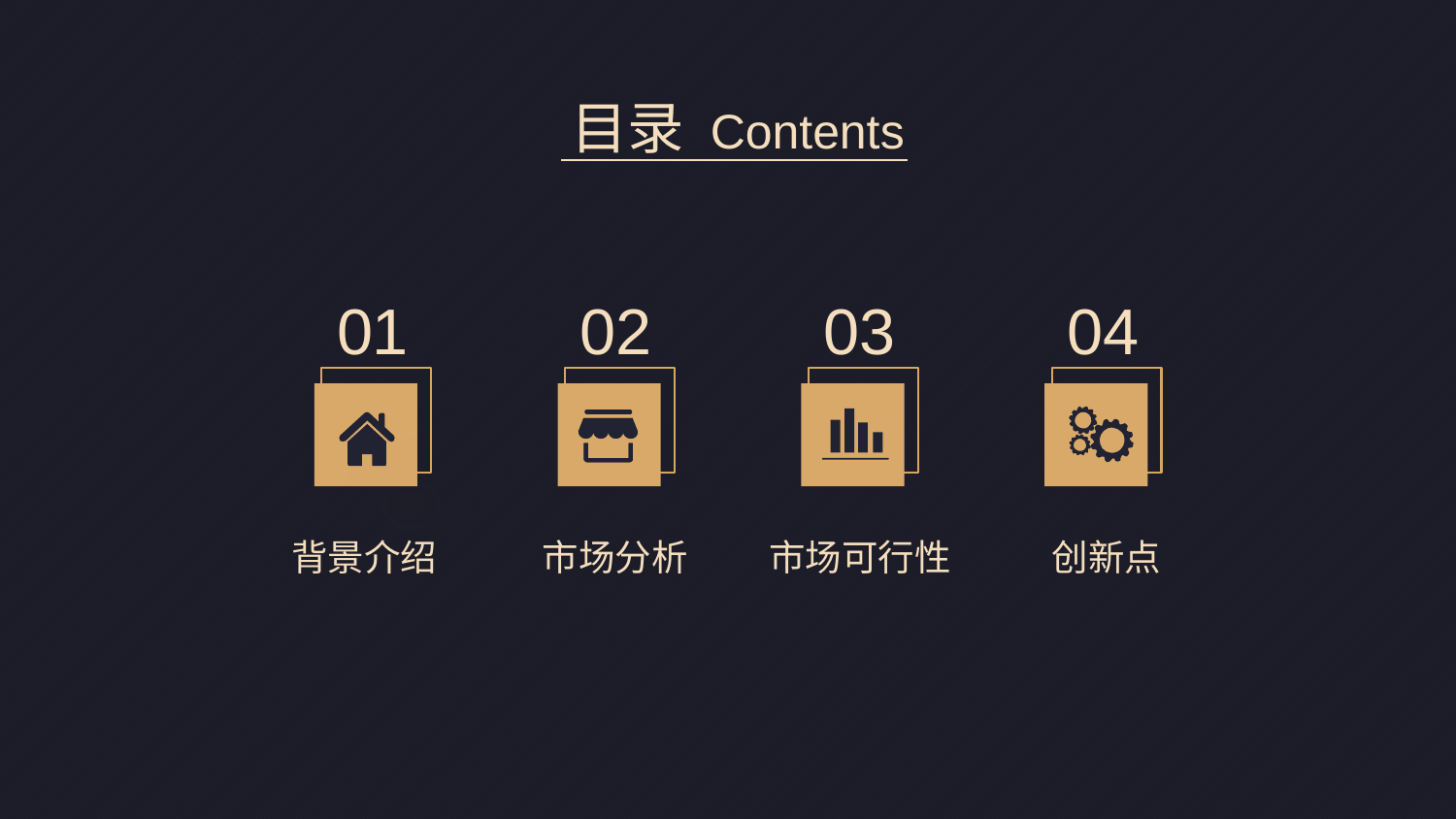

目录 Contents
01

背景介绍
02

市场分析
03

市场可行性
04

创新点